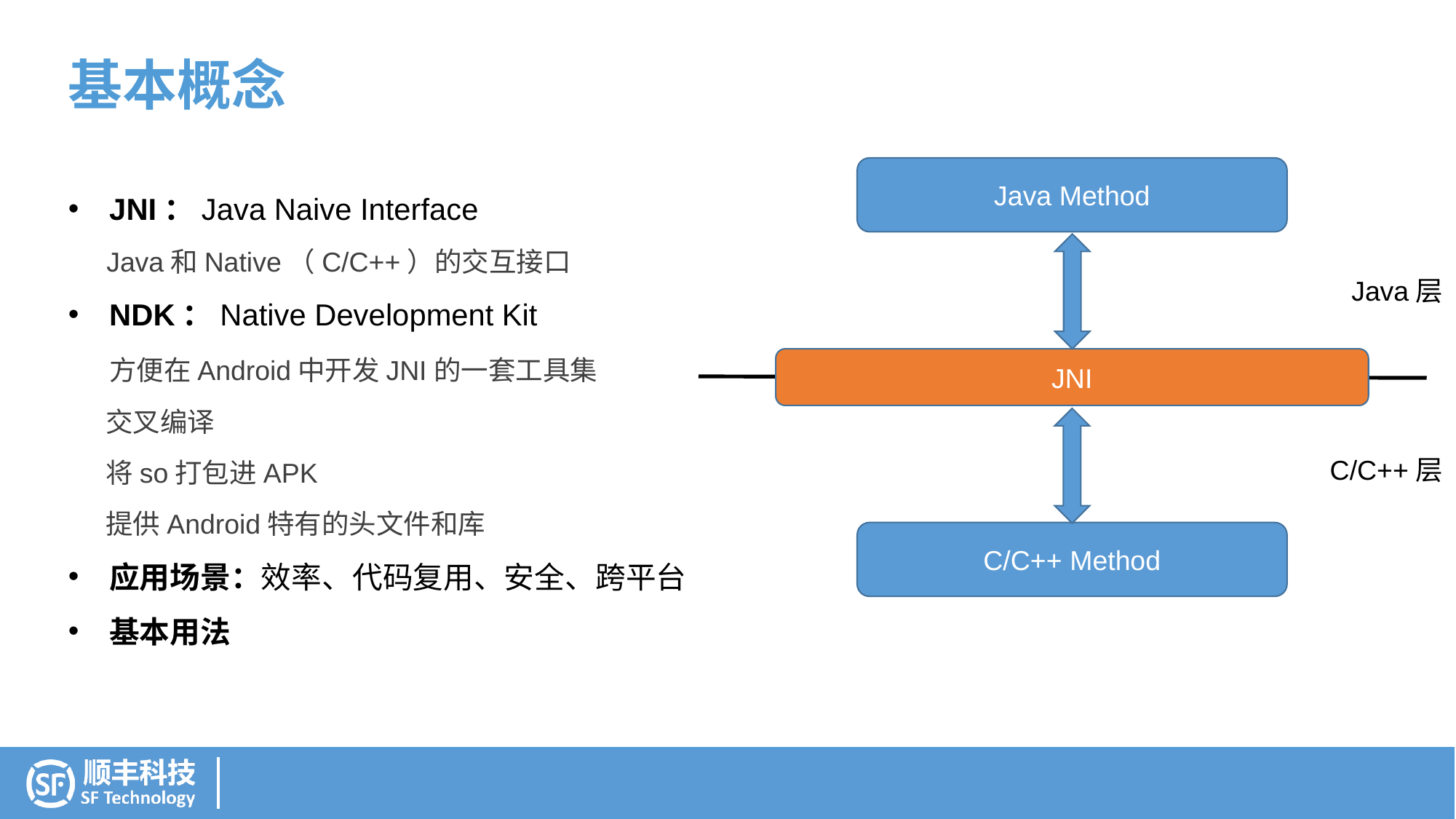

基本概念
Java Method

JNI

C/C++ Method
JNI：Java Naive Interface
     Java和Native（C/C++）的交互接口
NDK：Native Development Kit
     方便在Android中开发JNI的一套工具集
     交叉编译
     将so打包进APK
     提供Android特有的头文件和库
应用场景：效率、代码复用、安全、跨平台
基本用法
Java层
C/C++层